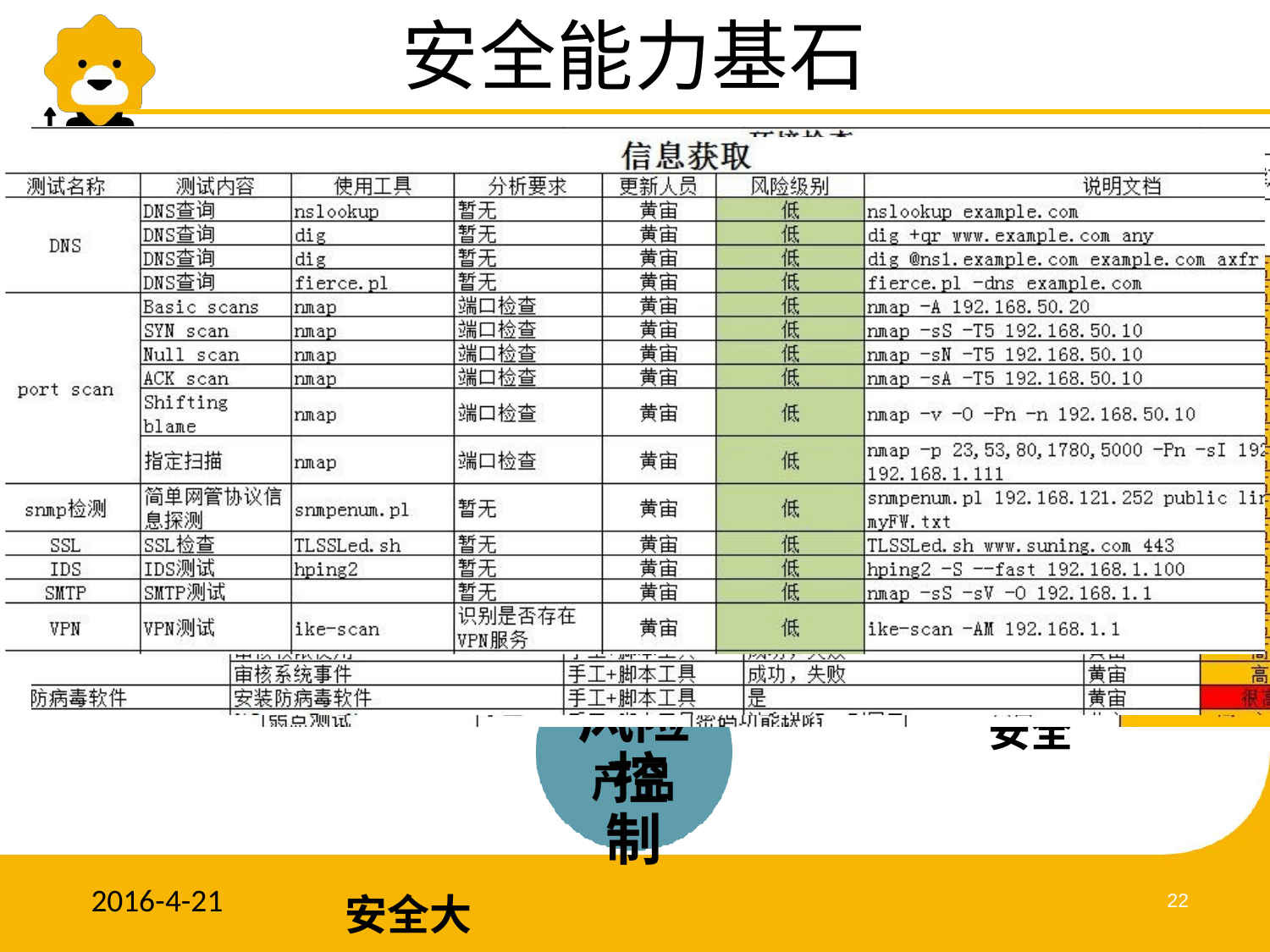

# 安全能力基石

安全  理论
安全能	安全
力输出	实践
风险  控制
安全大	安全
数据

基线
安全

产品
2016-4-21
22